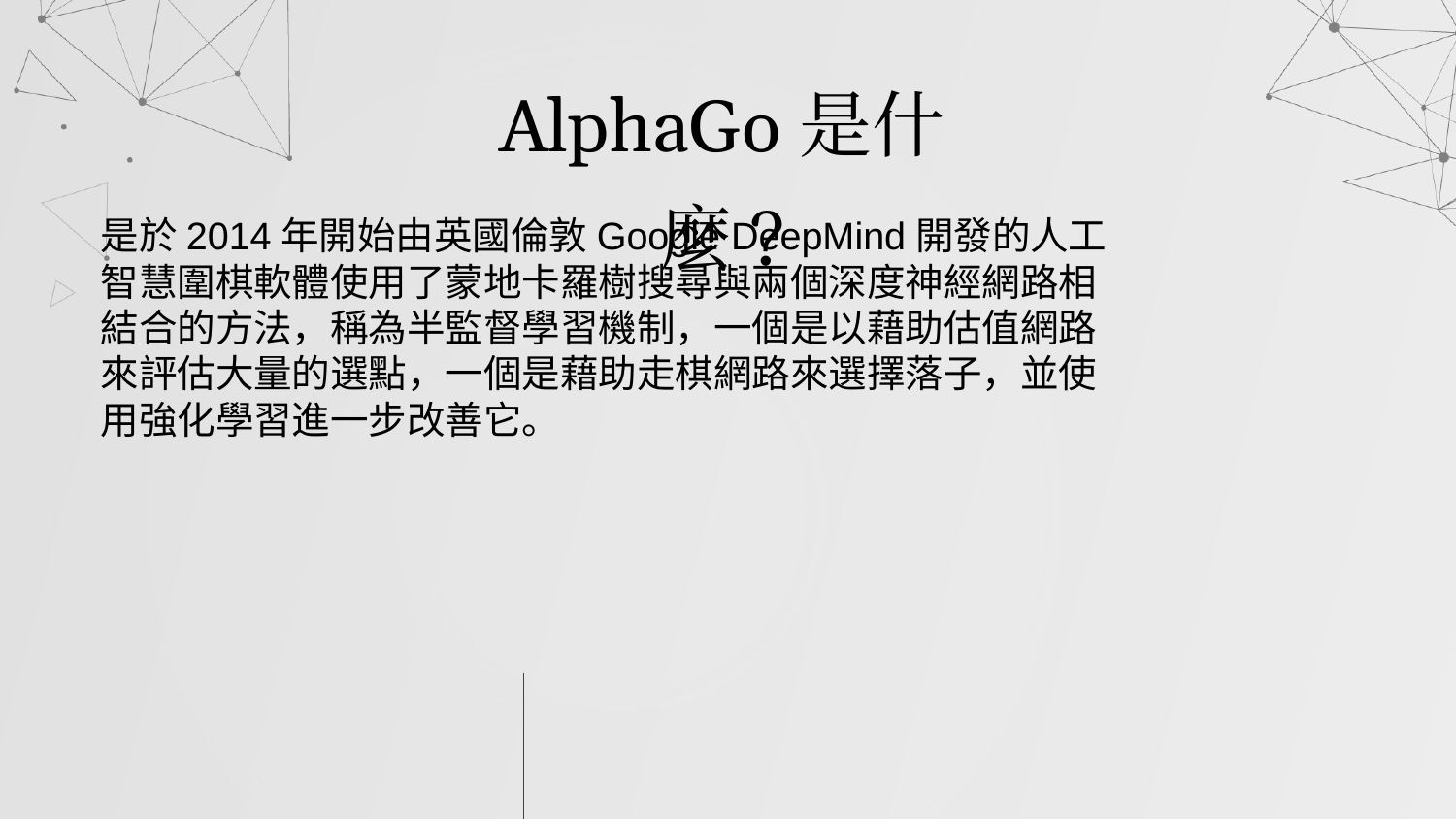

AlphaGo是什麼?

是於2014年開始由英國倫敦Google DeepMind開發的人工智慧圍棋軟體使用了蒙地卡羅樹搜尋與兩個深度神經網路相結合的方法，稱為半監督學習機制，一個是以藉助估值網路來評估大量的選點，一個是藉助走棋網路來選擇落子，並使用強化學習進一步改善它。